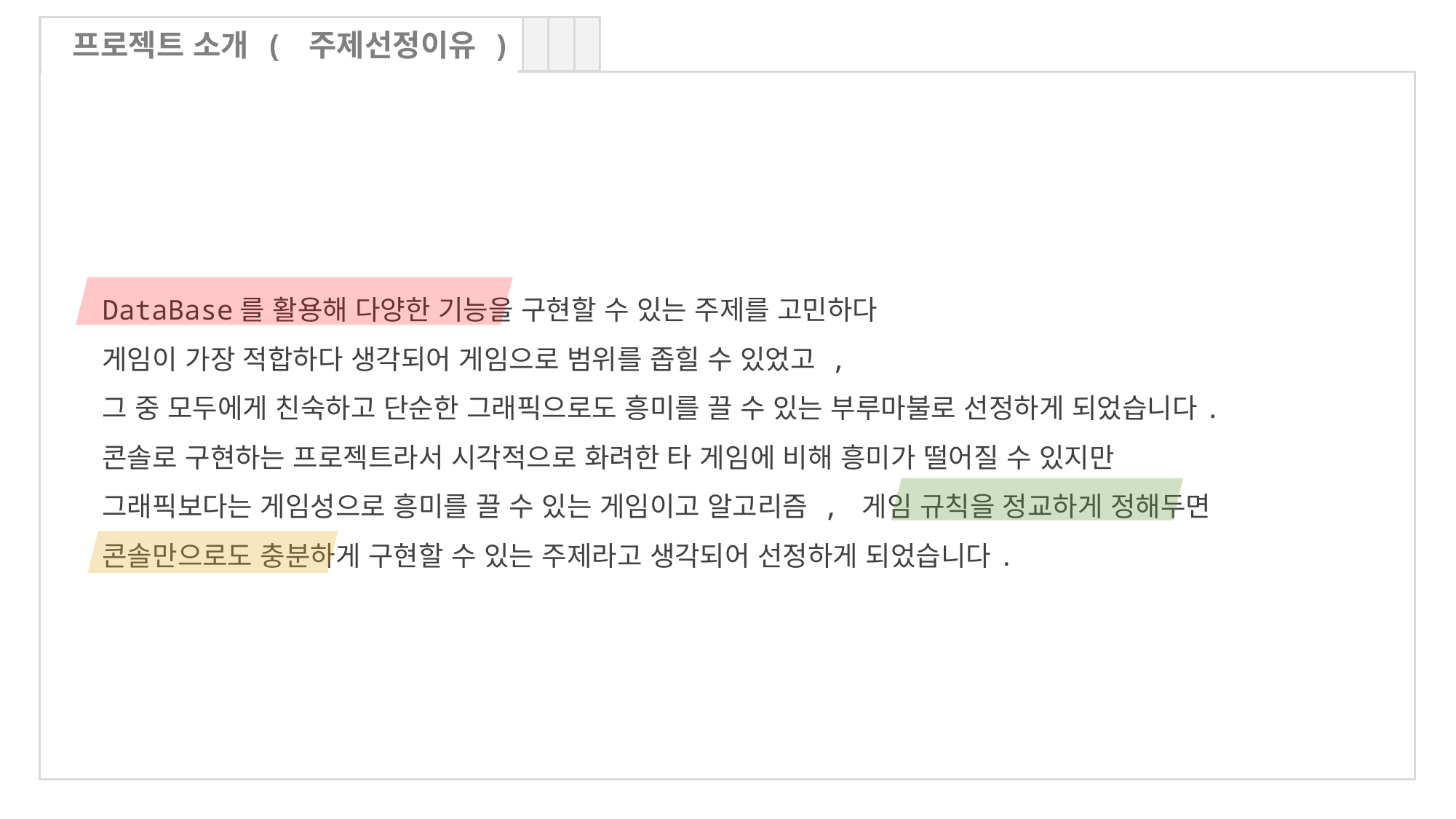

프로젝트 소개 ( 주제선정이유 )

DataBase를 활용해 다양한 기능을 구현할 수 있는 주제를 고민하다
게임이 가장 적합하다 생각되어 게임으로 범위를 좁힐 수 있었고 ,
그 중 모두에게 친숙하고 단순한 그래픽으로도 흥미를 끌 수 있는 부루마불로 선정하게 되었습니다.
콘솔로 구현하는 프로젝트라서 시각적으로 화려한 타 게임에 비해 흥미가 떨어질 수 있지만
그래픽보다는 게임성으로 흥미를 끌 수 있는 게임이고 알고리즘 , 게임 규칙을 정교하게 정해두면
콘솔만으로도 충분하게 구현할 수 있는 주제라고 생각되어 선정하게 되었습니다.